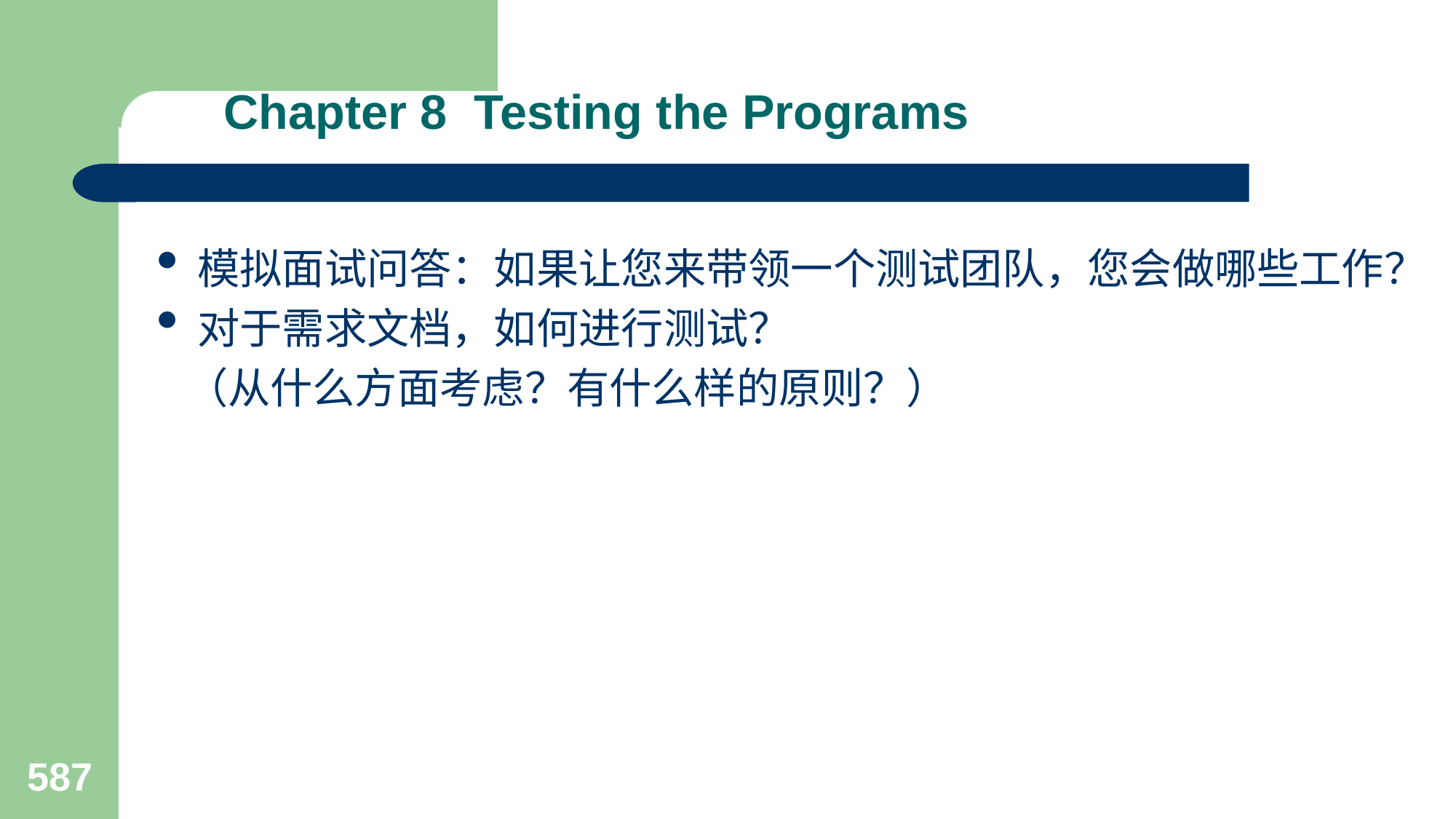

# Chapter 8  Testing the Programs
模拟面试问答：如果让您来带领一个测试团队，您会做哪些工作？
对于需求文档，如何进行测试？
  （从什么方面考虑？有什么样的原则？）
587